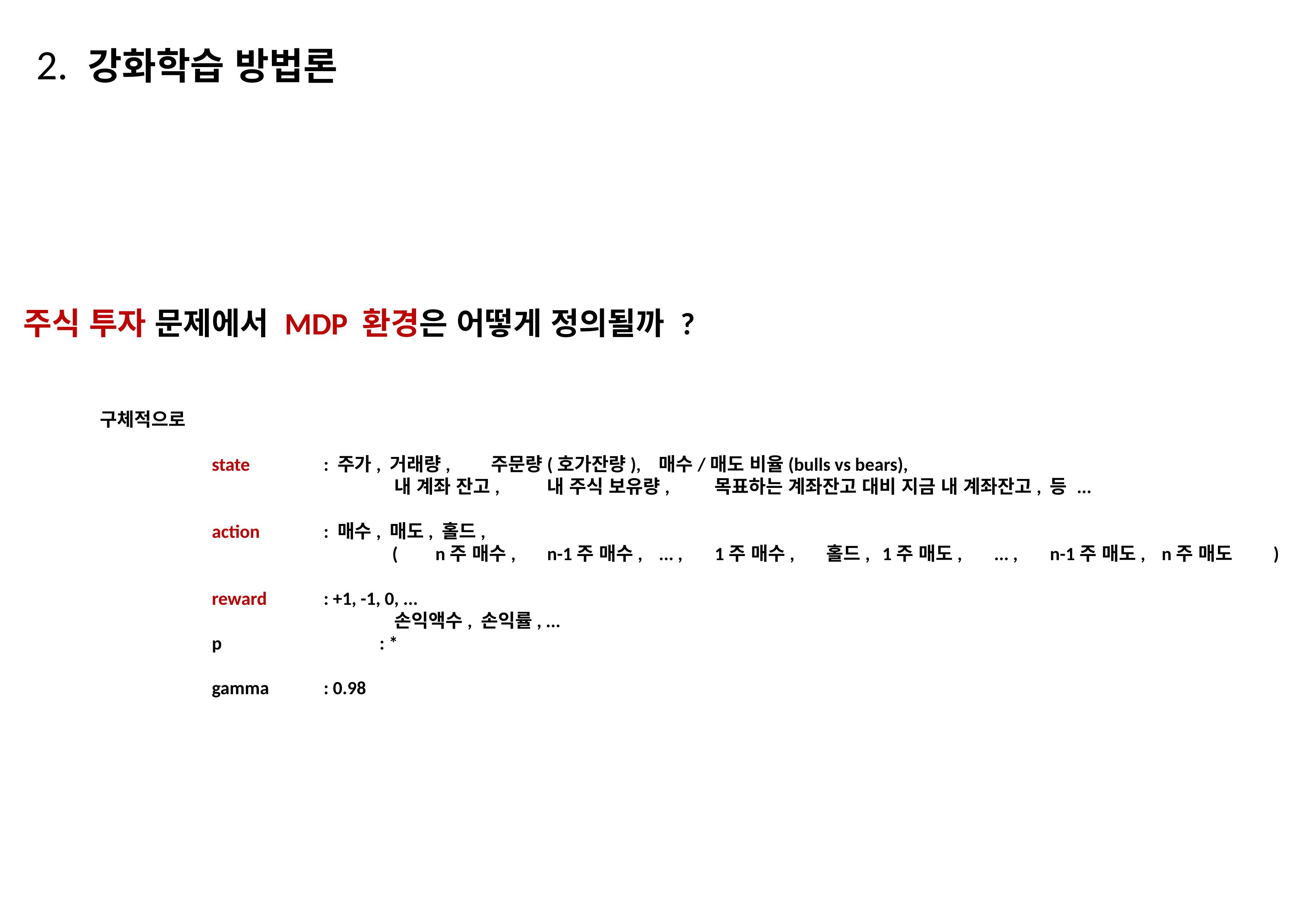

2. 강화학습 방법론
주식 투자 문제에서 MDP 환경은 어떻게 정의될까 ?

		구체적으로

				state		: 주가, 거래량, 	주문량(호가잔량), 	매수/매도 비율(bulls vs bears),
							  내 계좌 잔고, 	내 주식 보유량, 	목표하는 계좌잔고 대비 지금 내 계좌잔고, 	등 ...

				action		: 매수, 매도, 홀드,
					 		   (	n주 매수,	n-1주 매수, 	... ,	1주 매수, 	홀드, 	1주 매도, 	... , 	n-1주 매도, 	n주 매도	)

				reward		: +1, -1, 0, ...
							  손익액수, 손익률, ...
				p			: *

				gamma	: 0.98